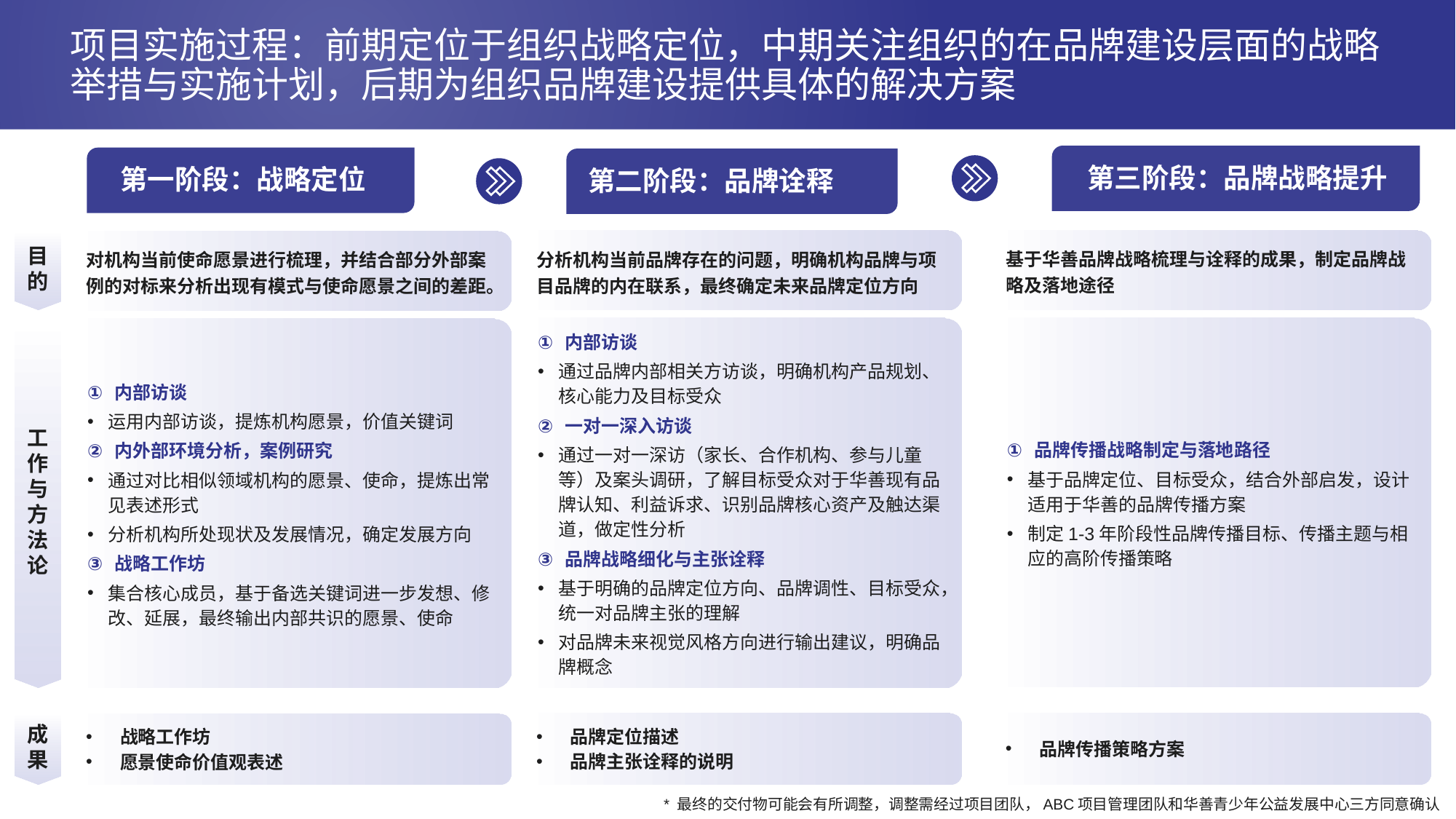

# 项目实施过程：前期定位于组织战略定位，中期关注组织的在品牌建设层面的战略举措与实施计划，后期为组织品牌建设提供具体的解决方案

第三阶段：品牌战略提升

第一阶段：战略定位

第二阶段：品牌诠释

基于华善品牌战略梳理与诠释的成果，制定品牌战略及落地途径
分析机构当前品牌存在的问题，明确机构品牌与项目品牌的内在联系，最终确定未来品牌定位方向
对机构当前使命愿景进行梳理，并结合部分外部案例的对标来分析出现有模式与使命愿景之间的差距。
目的
品牌传播战略制定与落地路径
基于品牌定位、目标受众，结合外部启发，设计适用于华善的品牌传播方案
制定1-3年阶段性品牌传播目标、传播主题与相应的高阶传播策略
内部访谈
通过品牌内部相关方访谈，明确机构产品规划、核心能力及目标受众
一对一深入访谈
通过一对一深访（家长、合作机构、参与儿童等）及案头调研，了解目标受众对于华善现有品牌认知、利益诉求、识别品牌核心资产及触达渠道，做定性分析
品牌战略细化与主张诠释
基于明确的品牌定位方向、品牌调性、目标受众，统一对品牌主张的理解
对品牌未来视觉风格方向进行输出建议，明确品牌概念
内部访谈
运用内部访谈，提炼机构愿景，价值关键词
内外部环境分析，案例研究
通过对比相似领域机构的愿景、使命，提炼出常见表述形式
分析机构所处现状及发展情况，确定发展方向
战略工作坊
集合核心成员，基于备选关键词进一步发想、修改、延展，最终输出内部共识的愿景、使命
工作与方法论
品牌传播策略方案
品牌定位描述
品牌主张诠释的说明
战略工作坊
愿景使命价值观表述
成果
* 最终的交付物可能会有所调整，调整需经过项目团队，ABC项目管理团队和华善青少年公益发展中心三方同意确认